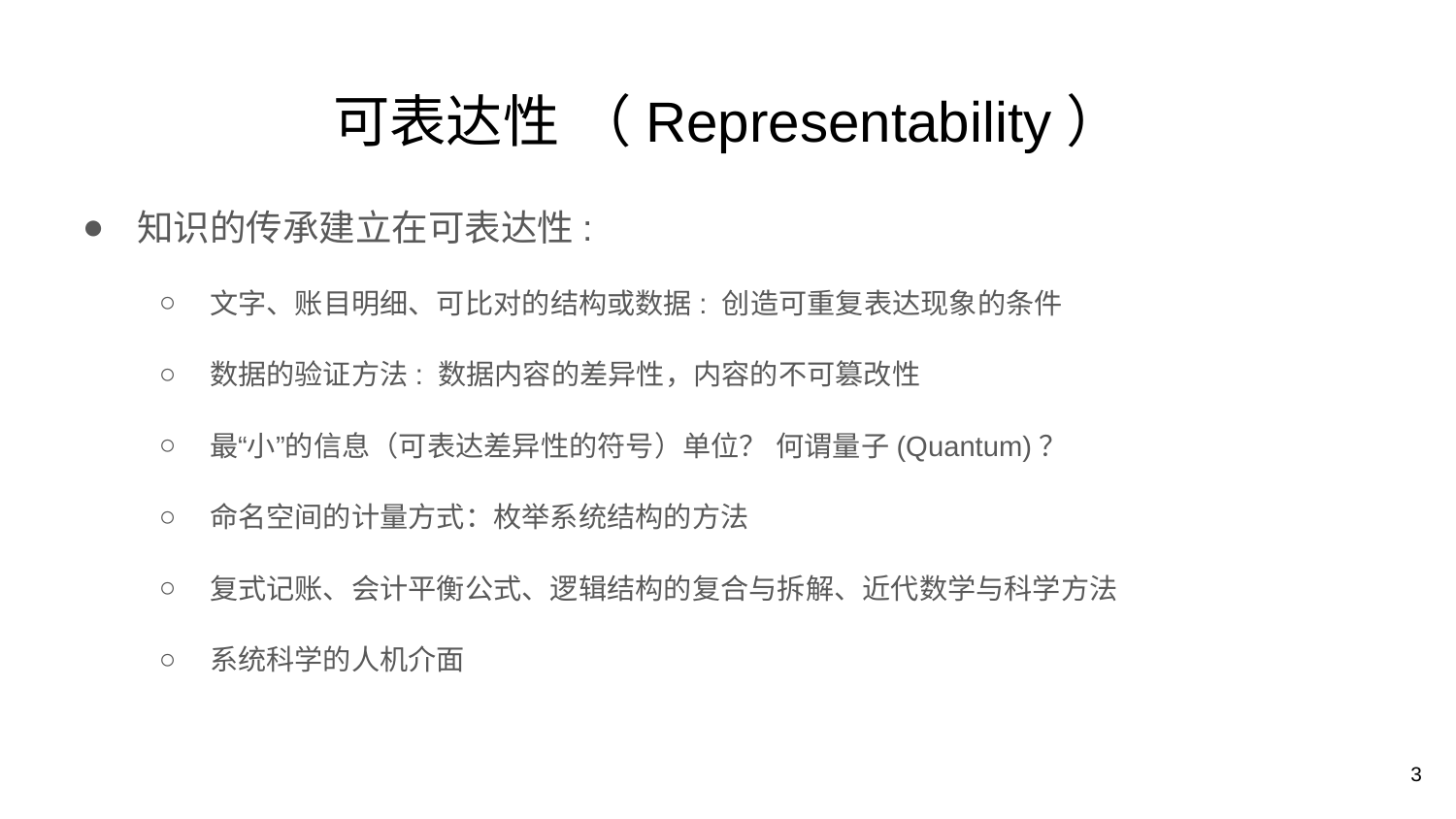

# 可表达性 （Representability）
知识的传承建立在可表达性:
文字、账目明细、可比对的结构或数据: 创造可重复表达现象的条件
数据的验证方法: 数据内容的差异性，内容的不可篡改性
最“小”的信息（可表达差异性的符号）单位？ 何谓量子(Quantum)？
命名空间的计量方式：枚举系统结构的方法
复式记账、会计平衡公式、逻辑结构的复合与拆解、近代数学与科学方法
系统科学的人机介面
3